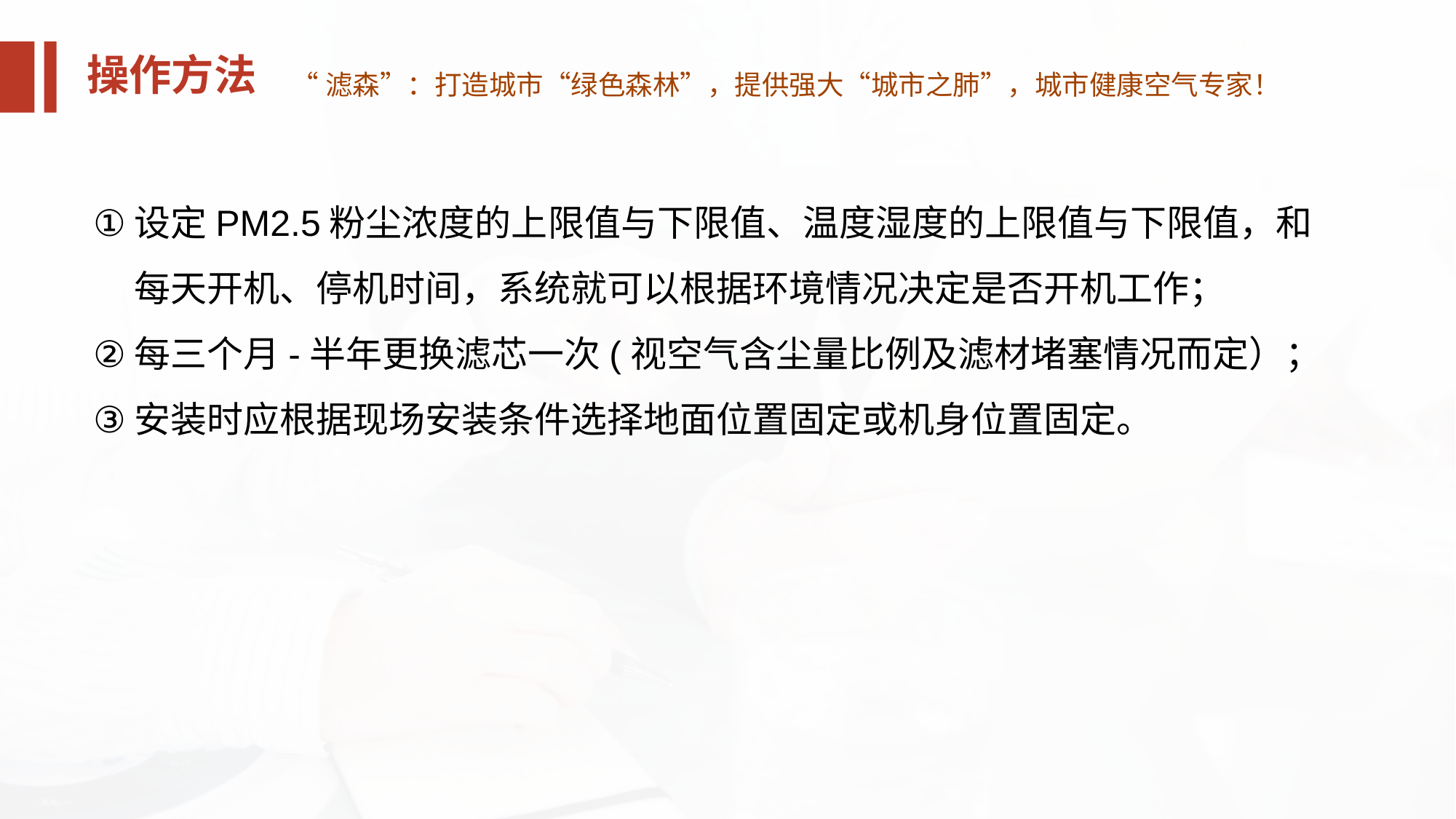

操作方法
“滤森”：打造城市“绿色森林”，提供强大“城市之肺”，城市健康空气专家！
设定PM2.5粉尘浓度的上限值与下限值、温度湿度的上限值与下限值，和每天开机、停机时间，系统就可以根据环境情况决定是否开机工作；
每三个月-半年更换滤芯一次(视空气含尘量比例及滤材堵塞情况而定）；
安装时应根据现场安装条件选择地面位置固定或机身位置固定。